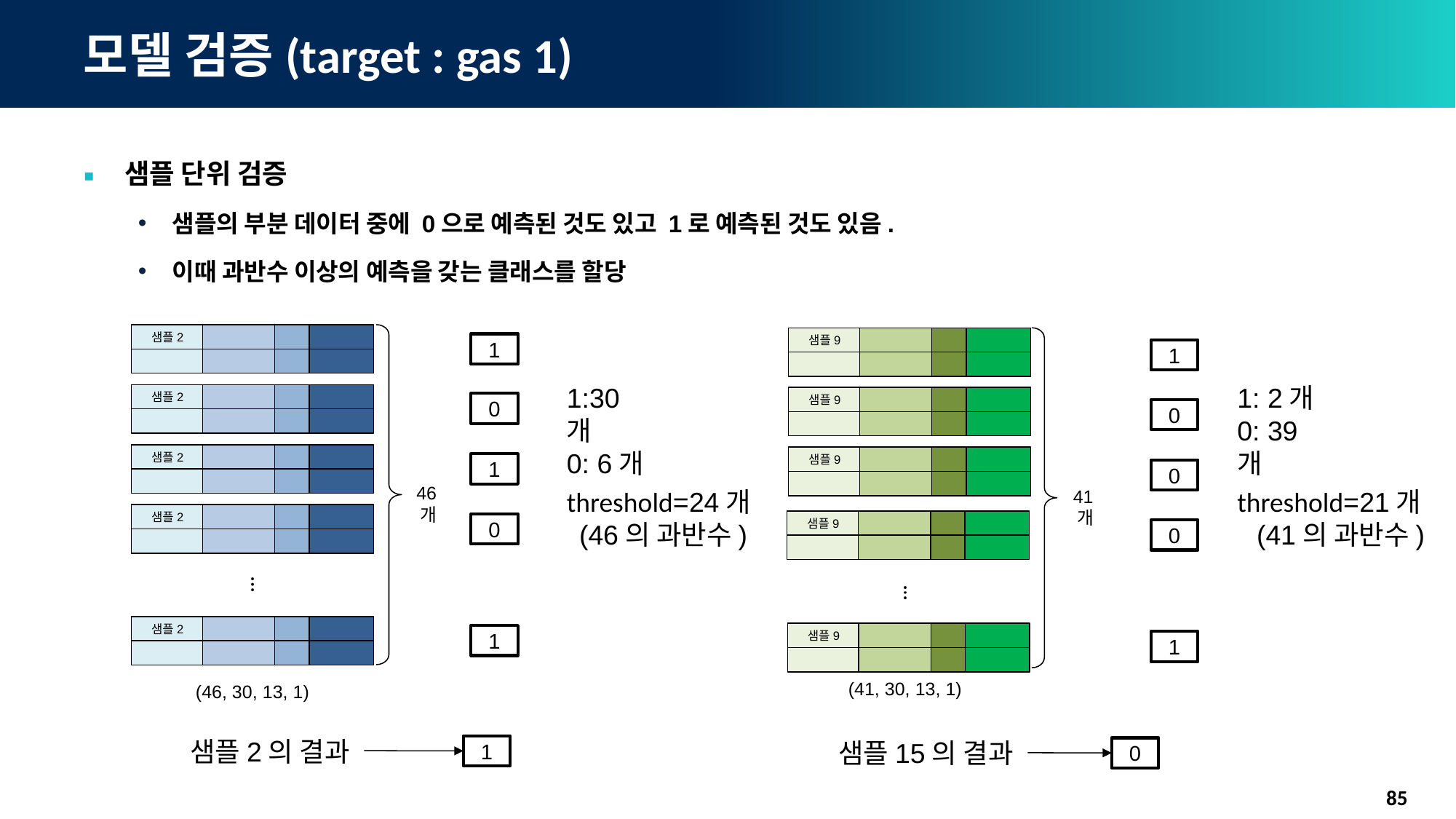

# 모델 검증(target : gas 1)
샘플 단위 검증
샘플의 부분 데이터 중에 0으로 예측된 것도 있고 1로 예측된 것도 있음.
이때 과반수 이상의 예측을 갖는 클래스를 할당

샘플2

1
샘플2

0
샘플2

1
46개
샘플2

0

샘플2

1
(46, 30, 13, 1)
샘플9

샘플9

샘플9

샘플9

샘플9

(41, 30, 13, 1)

1
0
0
41개
0
1
1:30개
0: 6개
1: 2개
0: 39개
threshold=24개
(46의 과반수)
threshold=21개
(41의 과반수)
샘플2의 결과
1
샘플15의 결과
0
85